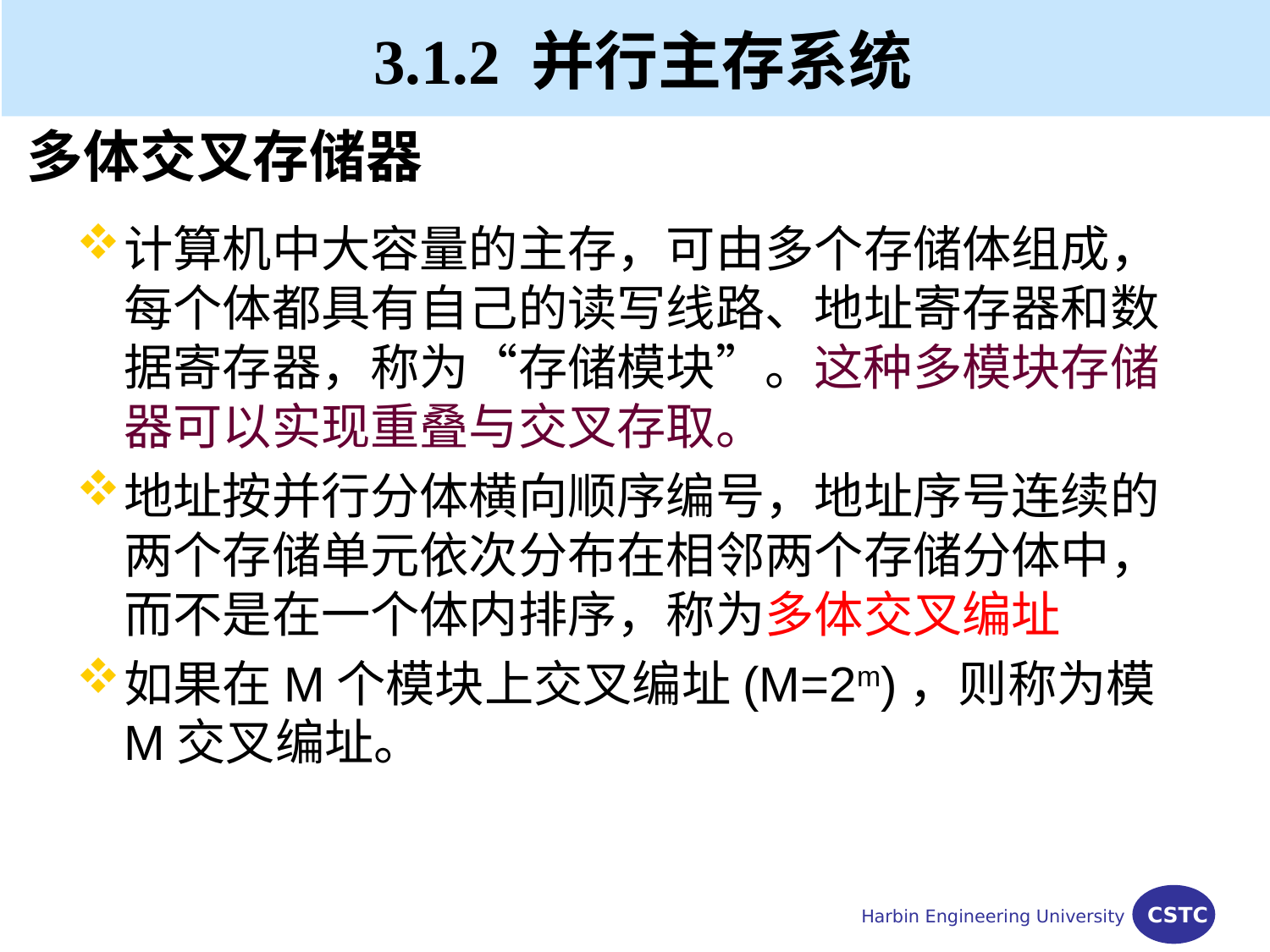

3.1.2 并行主存系统
# 多体交叉存储器
计算机中大容量的主存，可由多个存储体组成，每个体都具有自己的读写线路、地址寄存器和数据寄存器，称为“存储模块”。这种多模块存储器可以实现重叠与交叉存取。
地址按并行分体横向顺序编号，地址序号连续的两个存储单元依次分布在相邻两个存储分体中，而不是在一个体内排序，称为多体交叉编址
如果在M个模块上交叉编址(M=2m)，则称为模M交叉编址。
Harbin Engineering University